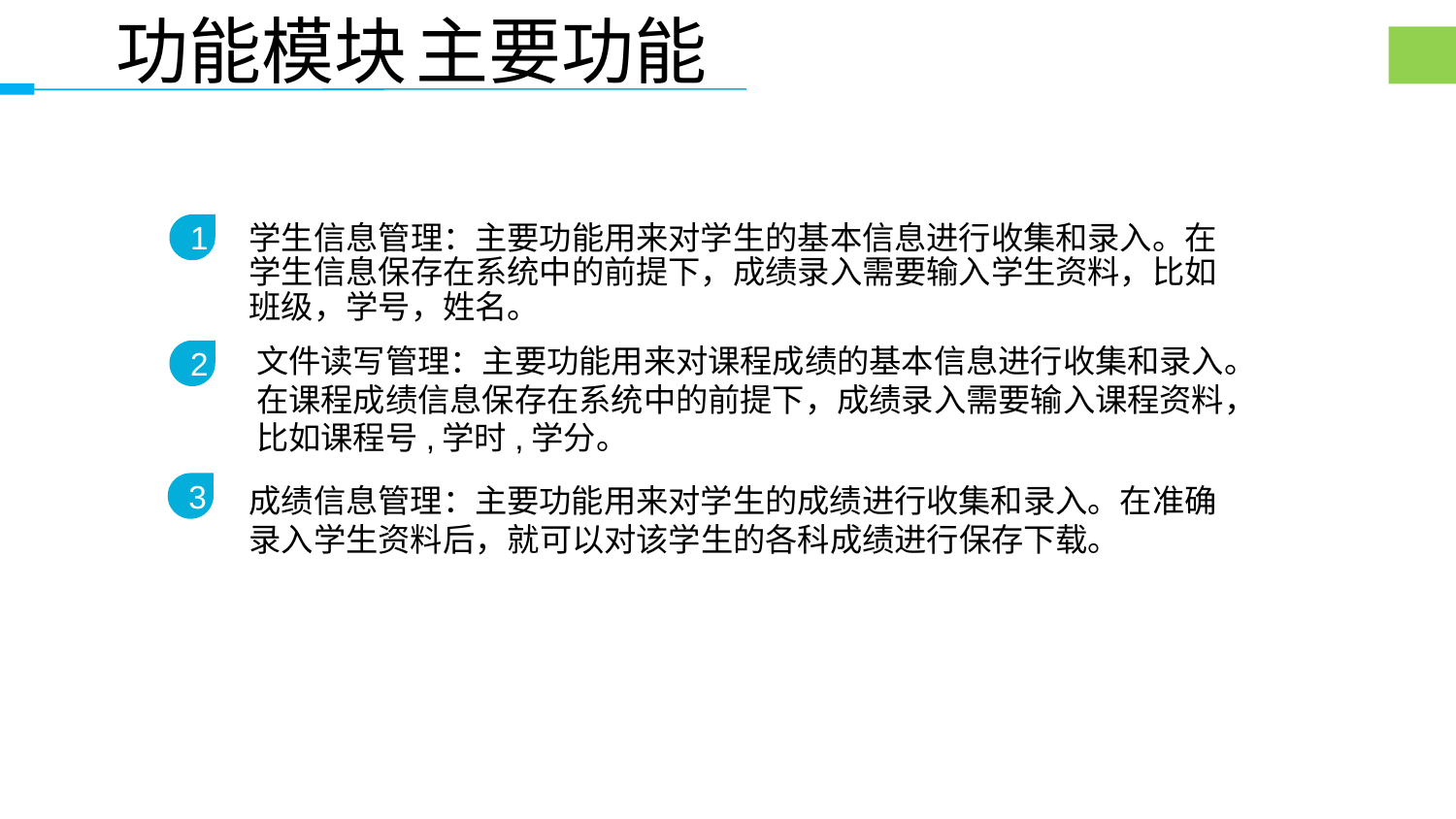

功能模块 主要功能

1
学生信息管理：主要功能用来对学生的基本信息进行收集和录入。在学生信息保存在系统中的前提下，成绩录入需要输入学生资料，比如班级，学号，姓名。
文件读写管理：主要功能用来对课程成绩的基本信息进行收集和录入。在课程成绩信息保存在系统中的前提下，成绩录入需要输入课程资料，比如课程号,学时,学分。
2
成绩信息管理：主要功能用来对学生的成绩进行收集和录入。在准确录入学生资料后，就可以对该学生的各科成绩进行保存下载。
3